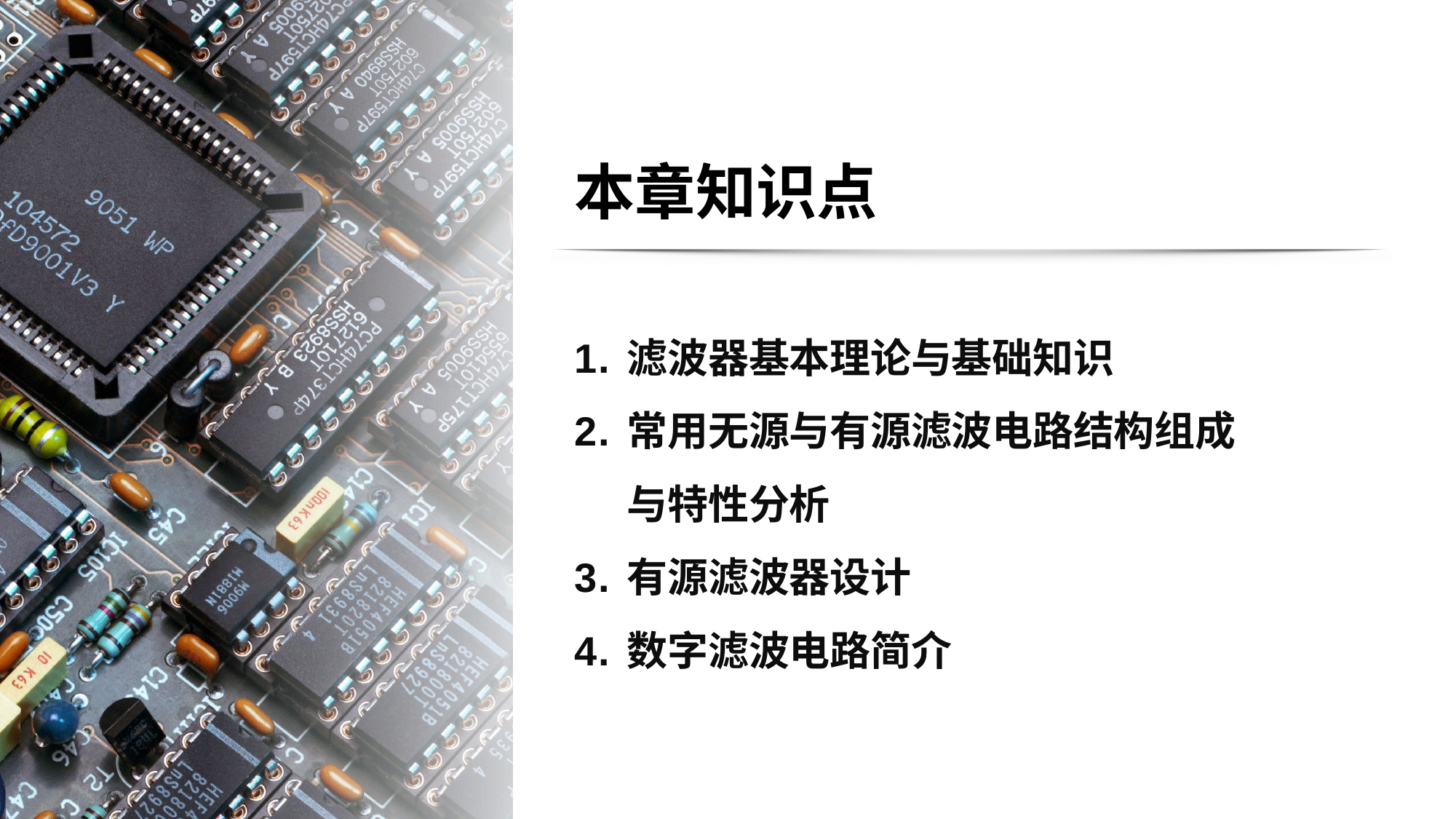

# 本章知识点
滤波器基本理论与基础知识
常用无源与有源滤波电路结构组成与特性分析
有源滤波器设计
数字滤波电路简介